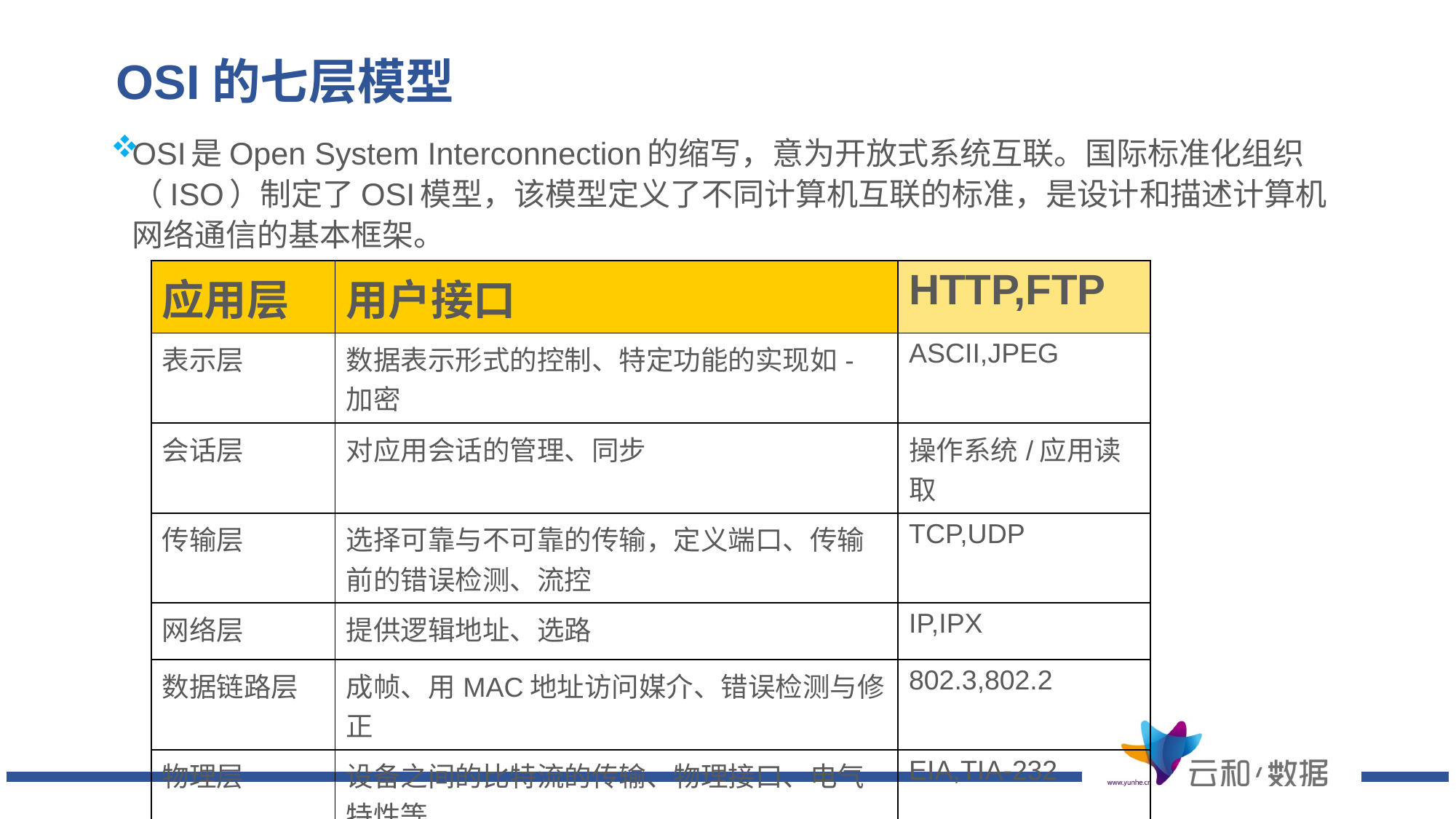

OSI的七层模型
OSI是Open System Interconnection的缩写，意为开放式系统互联。国际标准化组织（ISO）制定了OSI模型，该模型定义了不同计算机互联的标准，是设计和描述计算机网络通信的基本框架。

| 应用层 | 用户接口 | HTTP,FTP |
| --- | --- | --- |
| 表示层 | 数据表示形式的控制、特定功能的实现如-加密 | ASCII,JPEG |
| 会话层 | 对应用会话的管理、同步 | 操作系统/应用读取 |
| 传输层 | 选择可靠与不可靠的传输，定义端口、传输前的错误检测、流控 | TCP,UDP |
| 网络层 | 提供逻辑地址、选路 | IP,IPX |
| 数据链路层 | 成帧、用MAC地址访问媒介、错误检测与修正 | 802.3,802.2 |
| 物理层 | 设备之间的比特流的传输、物理接口、电气特性等 | EIA,TIA-232 |